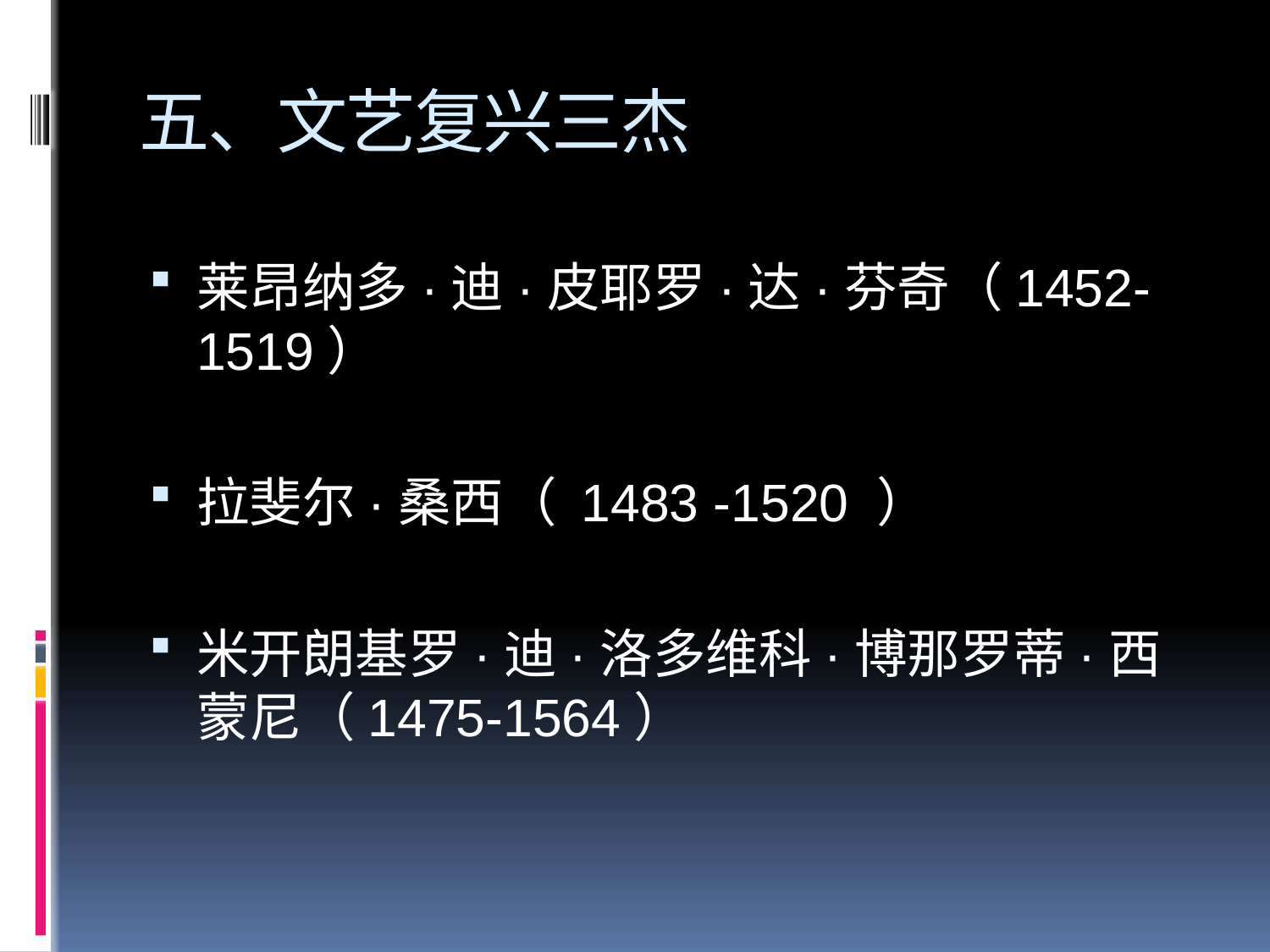

# 五、文艺复兴三杰
莱昂纳多·迪·皮耶罗·达·芬奇（1452-1519）

拉斐尔·桑西（ 1483 -1520 ）

米开朗基罗·迪·洛多维科·博那罗蒂·西蒙尼（1475-1564）